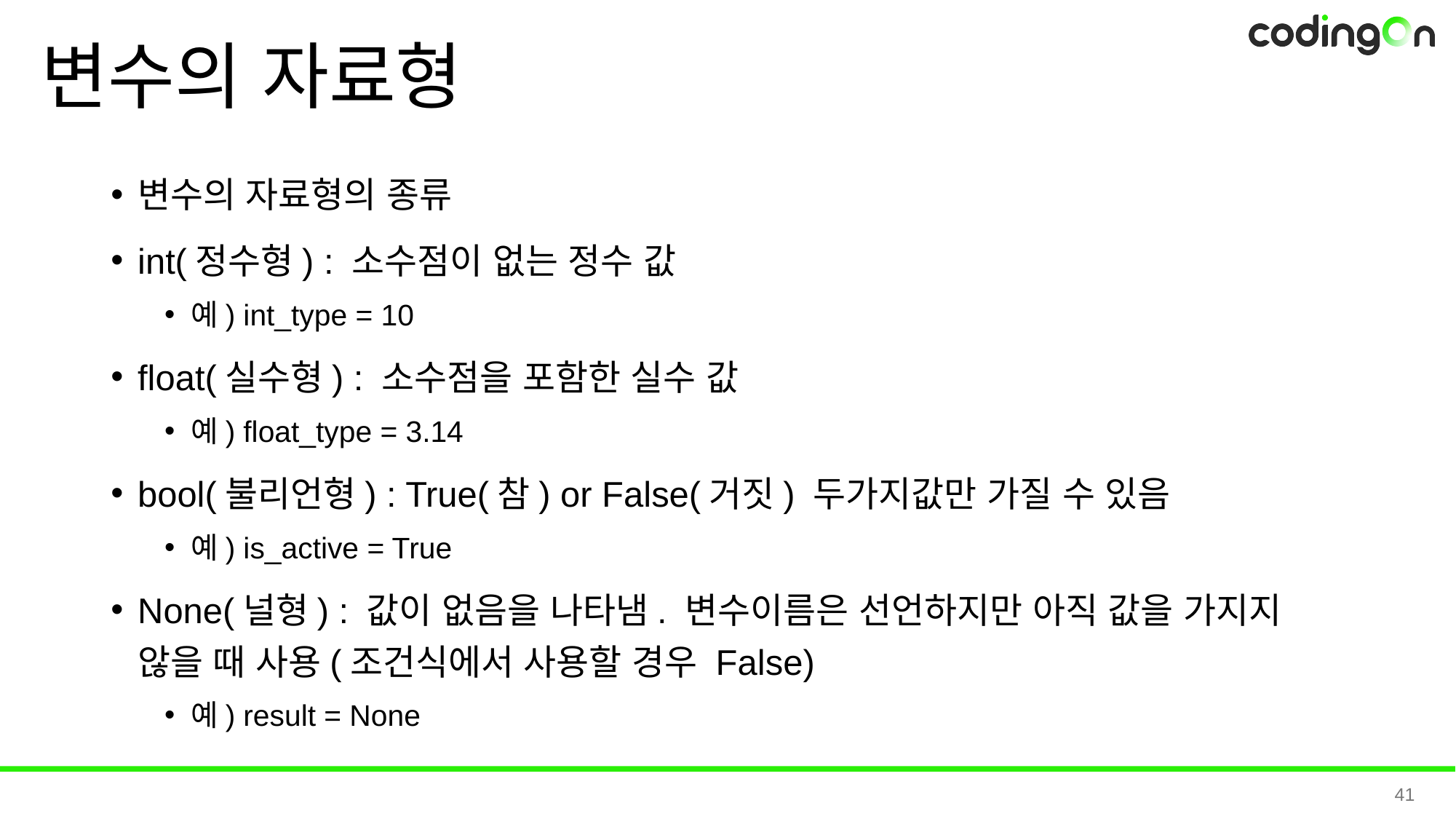

# 변수의 자료형
변수의 자료형의 종류
int(정수형) : 소수점이 없는 정수 값
예) int_type = 10
float(실수형) : 소수점을 포함한 실수 값
예) float_type = 3.14
bool(불리언형) : True(참) or False(거짓) 두가지값만 가질 수 있음
예) is_active = True
None(널형) : 값이 없음을 나타냄. 변수이름은 선언하지만 아직 값을 가지지 않을 때 사용(조건식에서 사용할 경우 False)
예) result = None

41